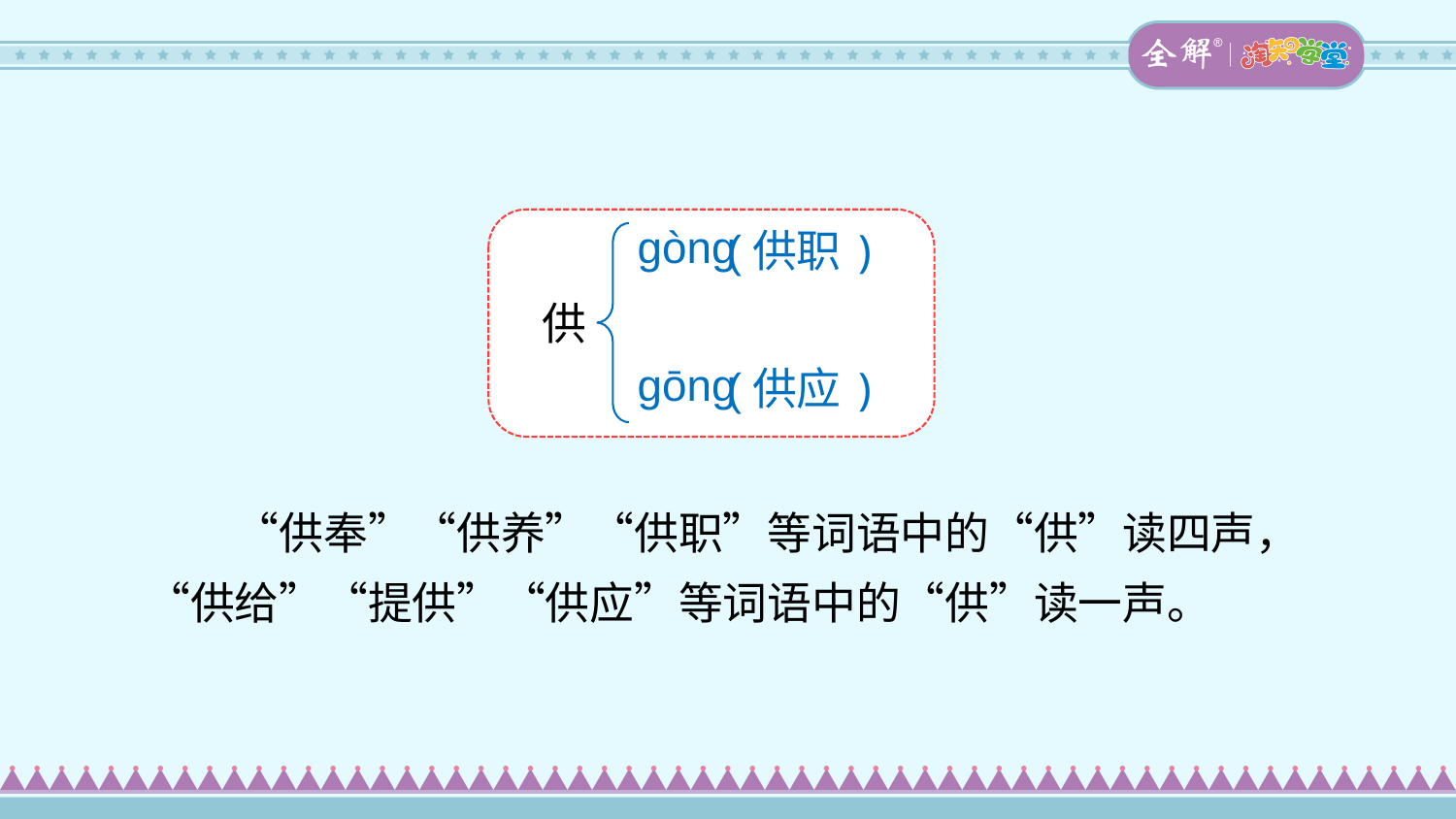

gòng
(供职)

gōng
(供应)
供
　　“供奉”“供养”“供职”等词语中的“供”读四声，“供给”“提供”“供应”等词语中的“供”读一声。